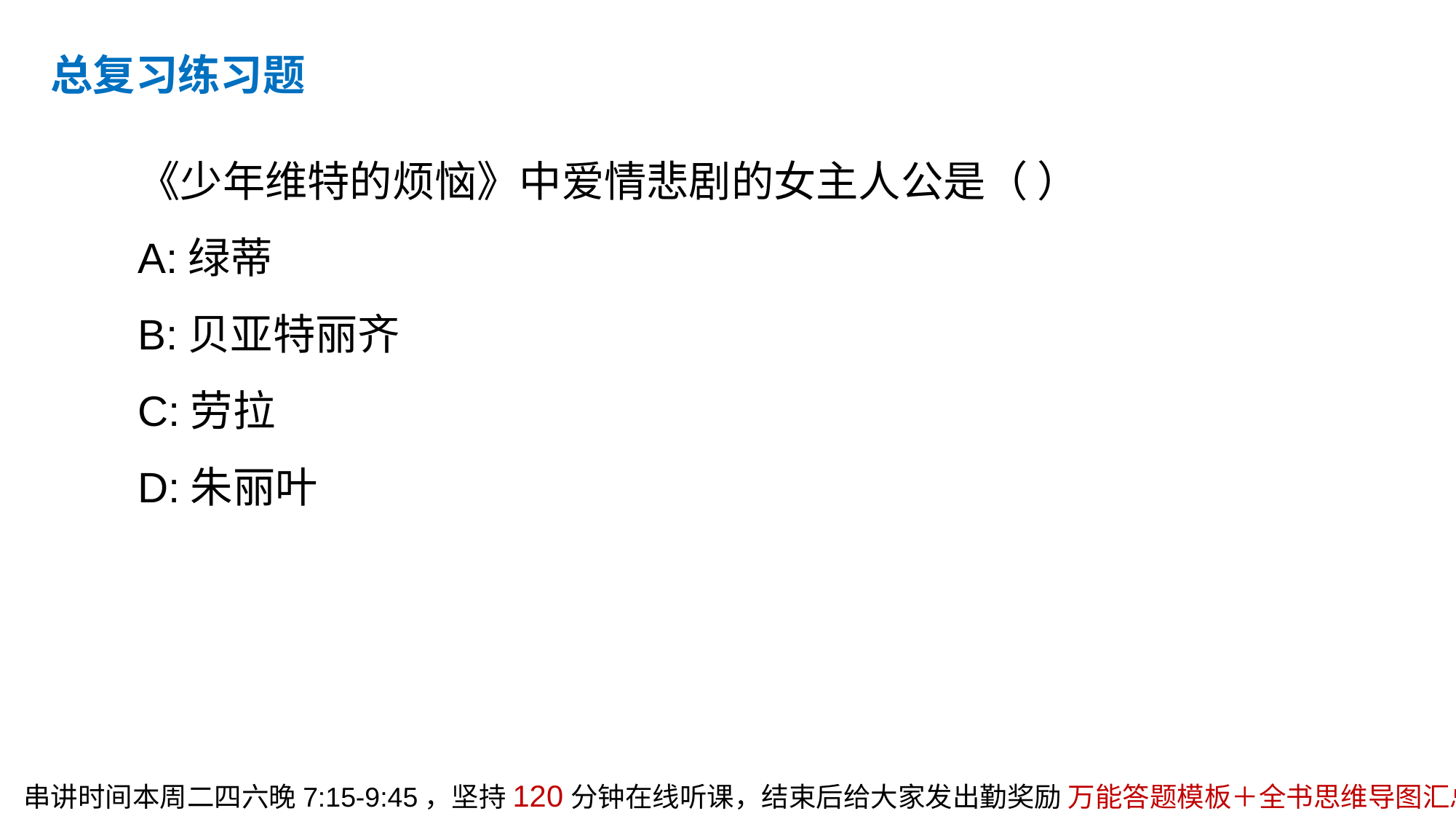

总复习练习题
《少年维特的烦恼》中爱情悲剧的女主人公是（ ）
A:绿蒂
B:贝亚特丽齐
C:劳拉
D:朱丽叶